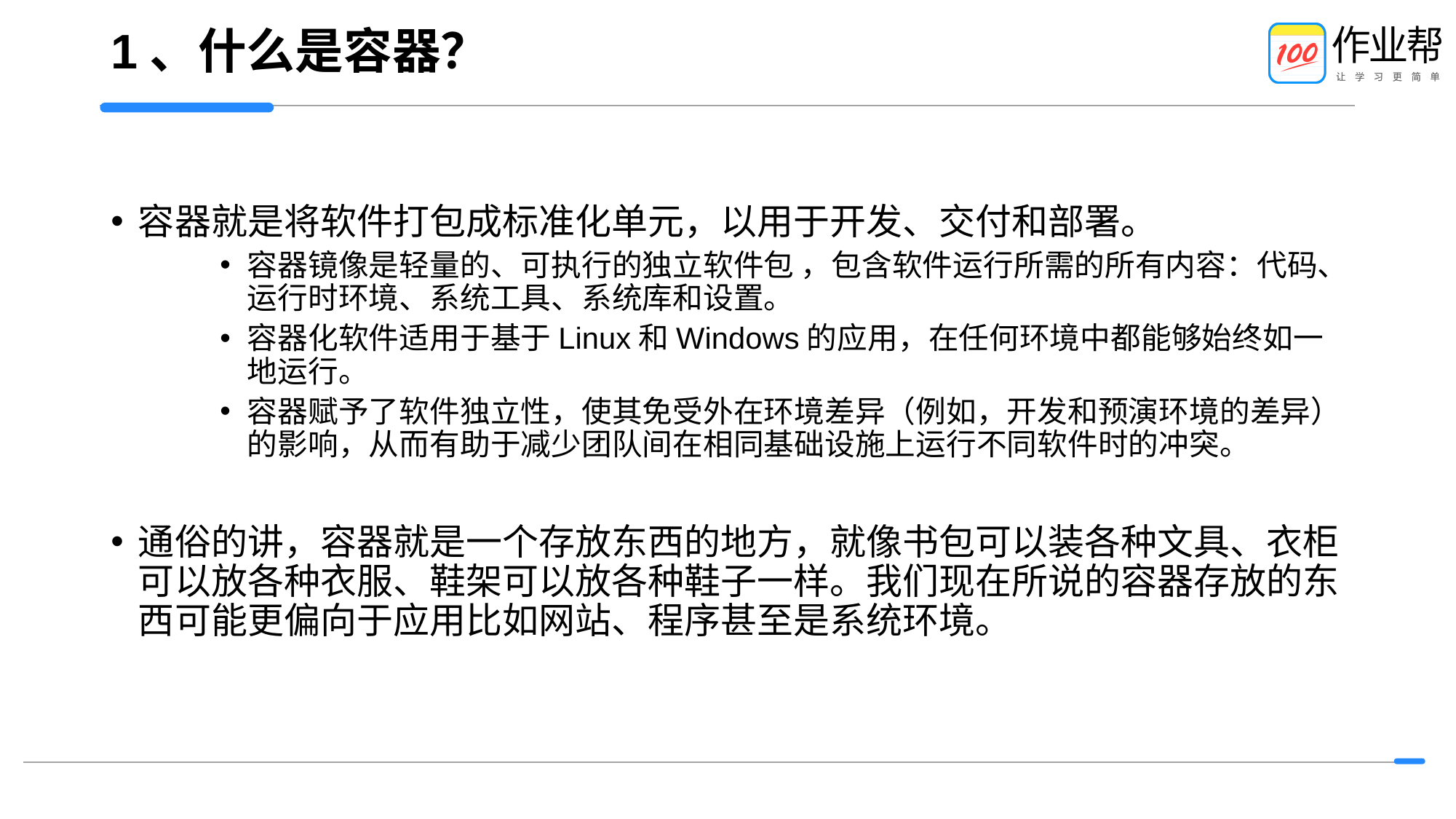

# 1、什么是容器？

容器就是将软件打包成标准化单元，以用于开发、交付和部署。
容器镜像是轻量的、可执行的独立软件包 ，包含软件运行所需的所有内容：代码、运行时环境、系统工具、系统库和设置。
容器化软件适用于基于Linux和Windows的应用，在任何环境中都能够始终如一地运行。
容器赋予了软件独立性，使其免受外在环境差异（例如，开发和预演环境的差异）的影响，从而有助于减少团队间在相同基础设施上运行不同软件时的冲突。

通俗的讲，容器就是一个存放东西的地方，就像书包可以装各种文具、衣柜可以放各种衣服、鞋架可以放各种鞋子一样。我们现在所说的容器存放的东西可能更偏向于应用比如网站、程序甚至是系统环境。